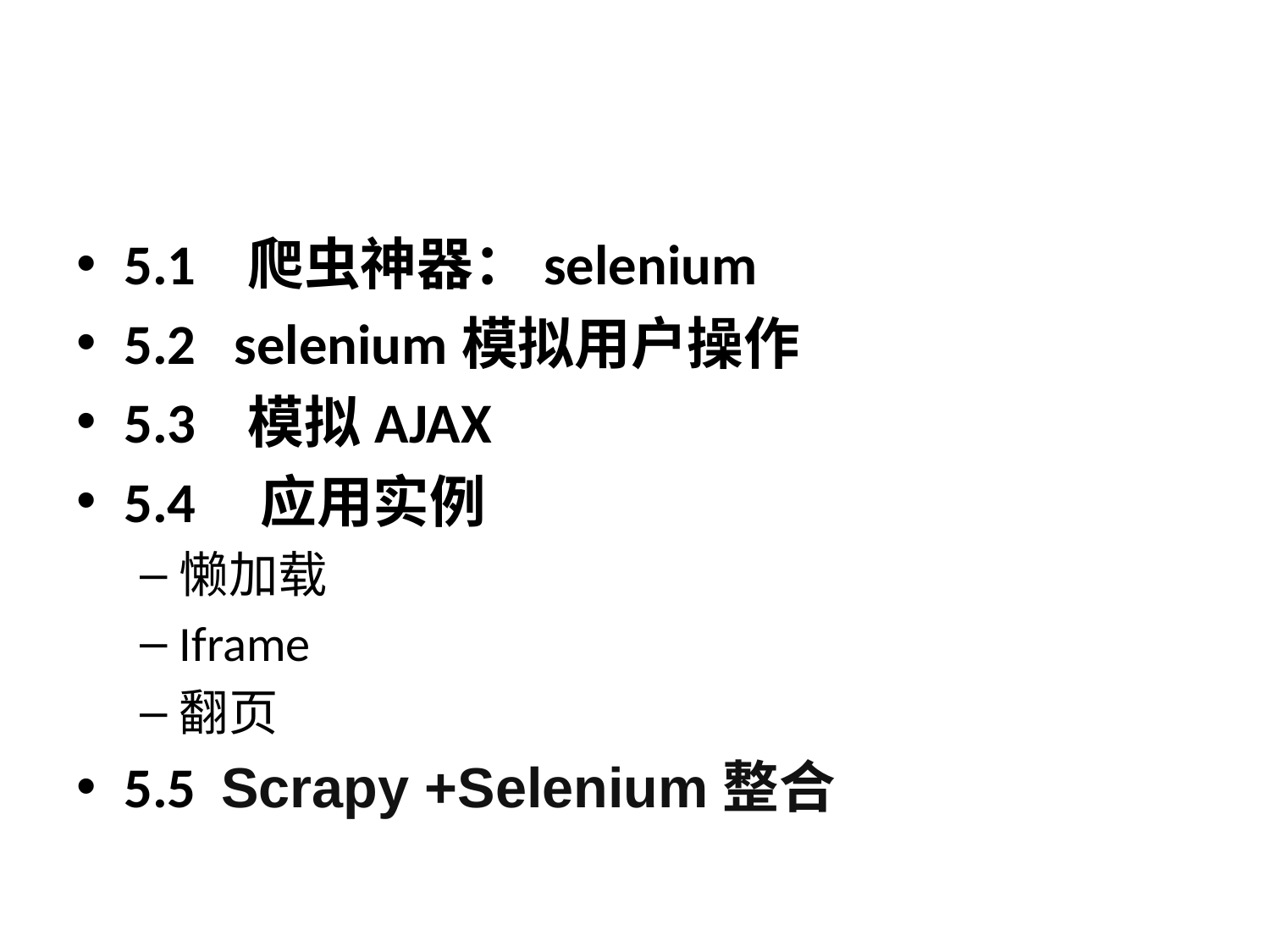

#
5.1   爬虫神器：selenium
5.2   selenium模拟用户操作
5.3   模拟AJAX
5.4    应用实例
懒加载
Iframe
翻页
5.5  Scrapy +Selenium整合